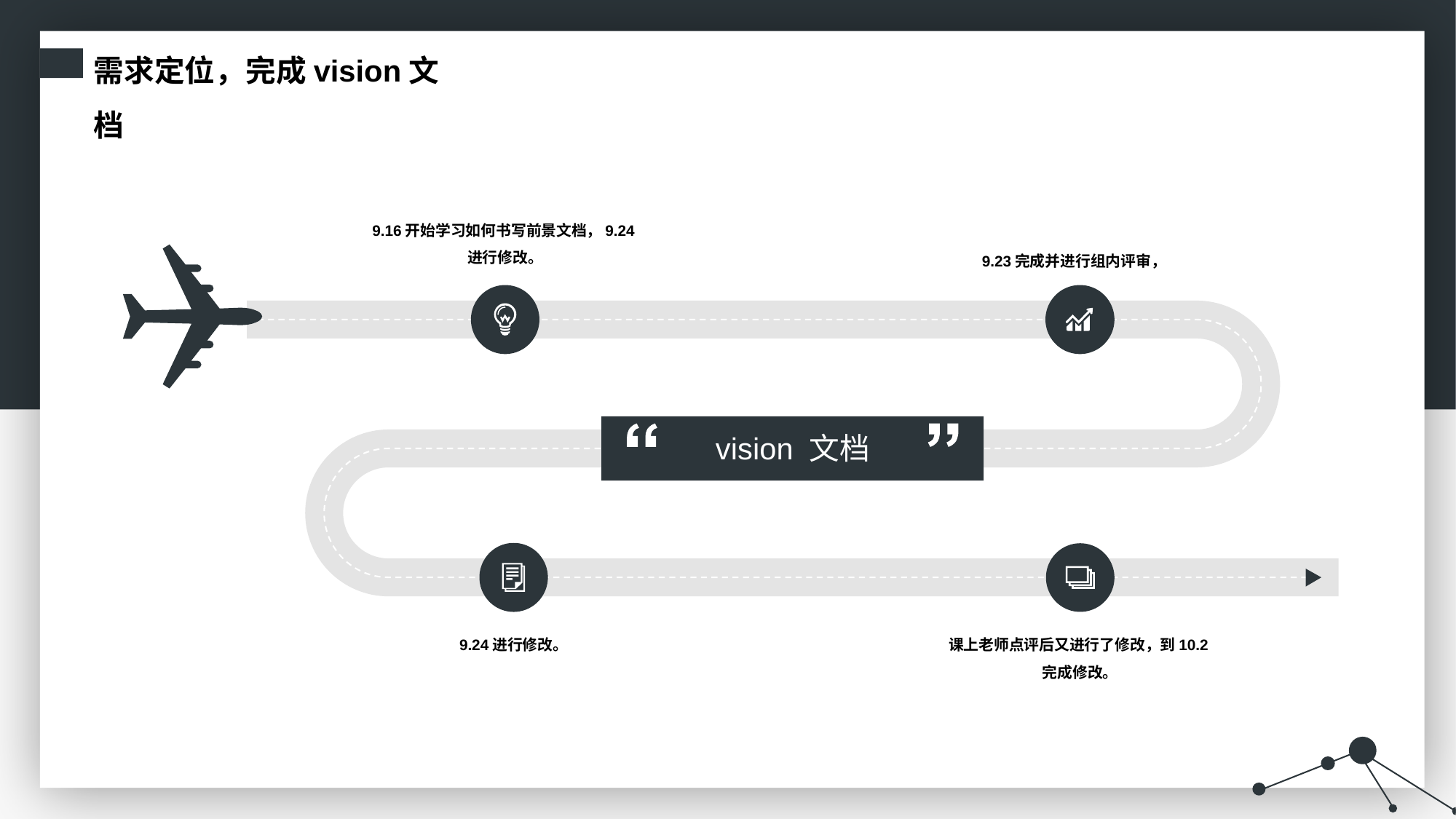

需求定位，完成vision文档

9.16开始学习如何书写前景文档，9.24进行修改。

9.23完成并进行组内评审，

vision 文档

9.24进行修改。

课上老师点评后又进行了修改，到10.2完成修改。